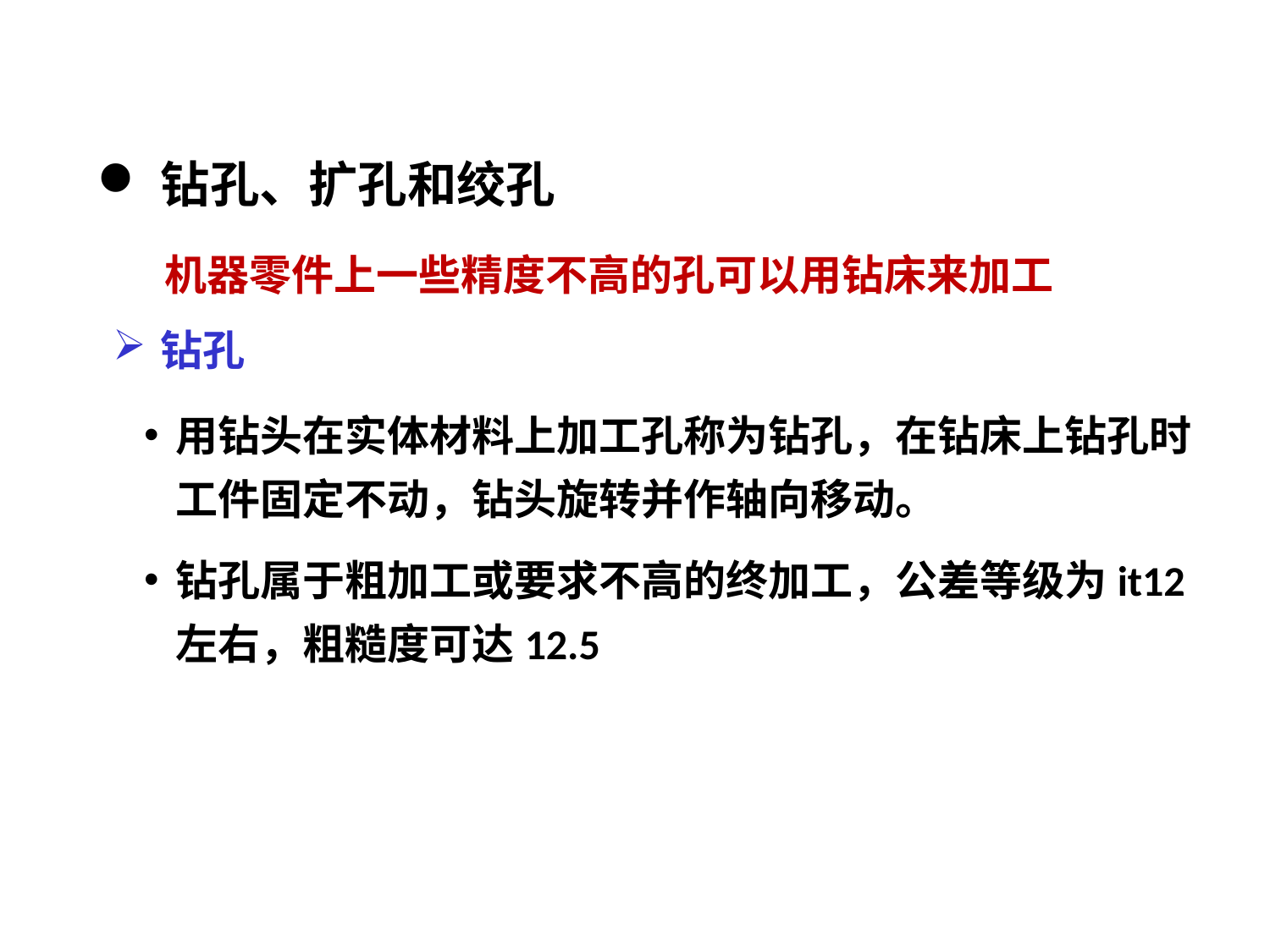

钻孔、扩孔和绞孔
机器零件上一些精度不高的孔可以用钻床来加工
钻孔
用钻头在实体材料上加工孔称为钻孔，在钻床上钻孔时工件固定不动，钻头旋转并作轴向移动。
钻孔属于粗加工或要求不高的终加工，公差等级为it12左右，粗糙度可达12.5